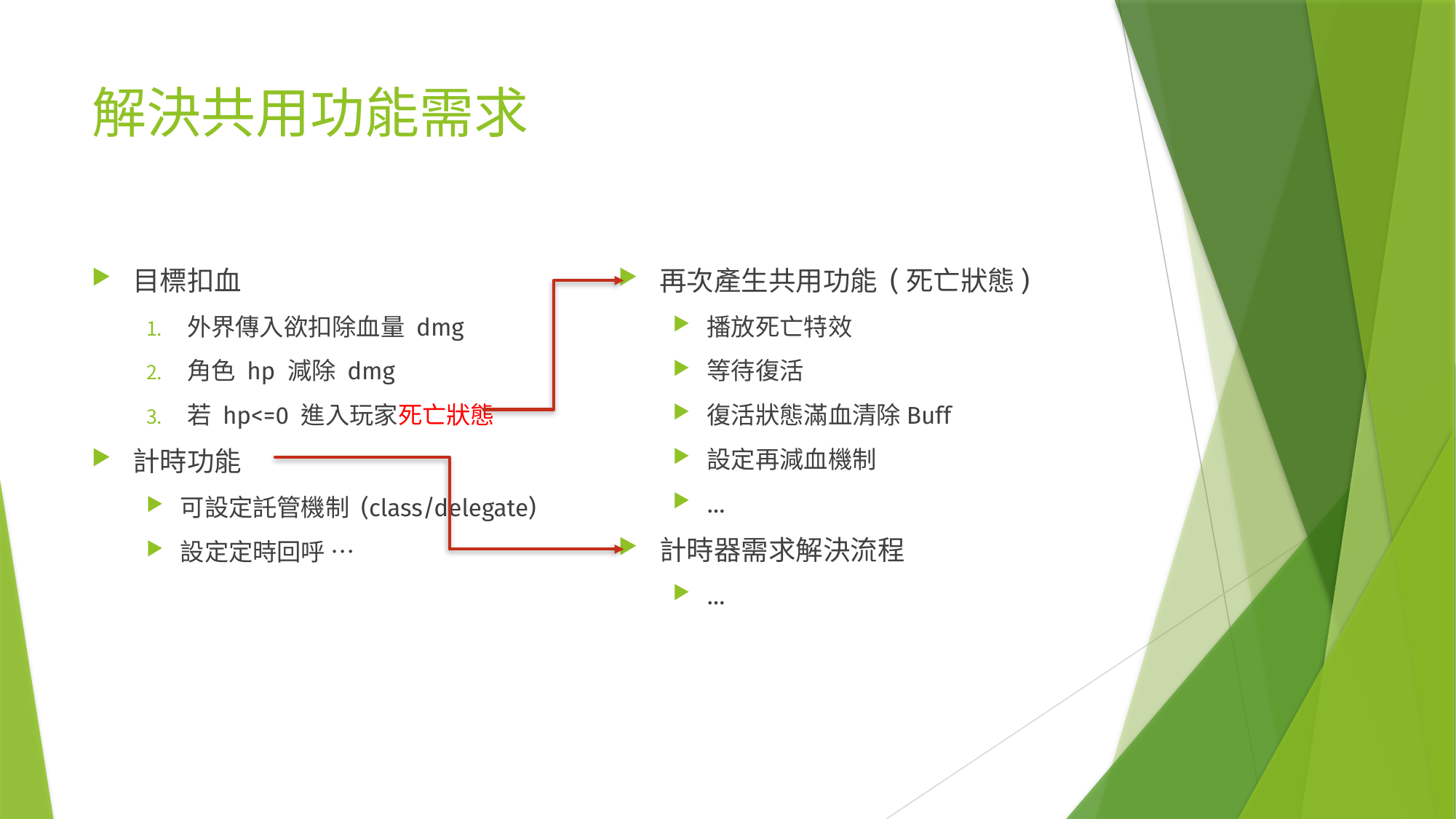

# 解決共用功能需求
目標扣血
外界傳入欲扣除血量 dmg
角色 hp 減除 dmg
若 hp<=0 進入玩家死亡狀態
計時功能
可設定託管機制 (class/delegate)
設定定時回呼 …
再次產生共用功能 (死亡狀態)
播放死亡特效
等待復活
復活狀態滿血清除Buff
設定再減血機制
…
計時器需求解決流程
…